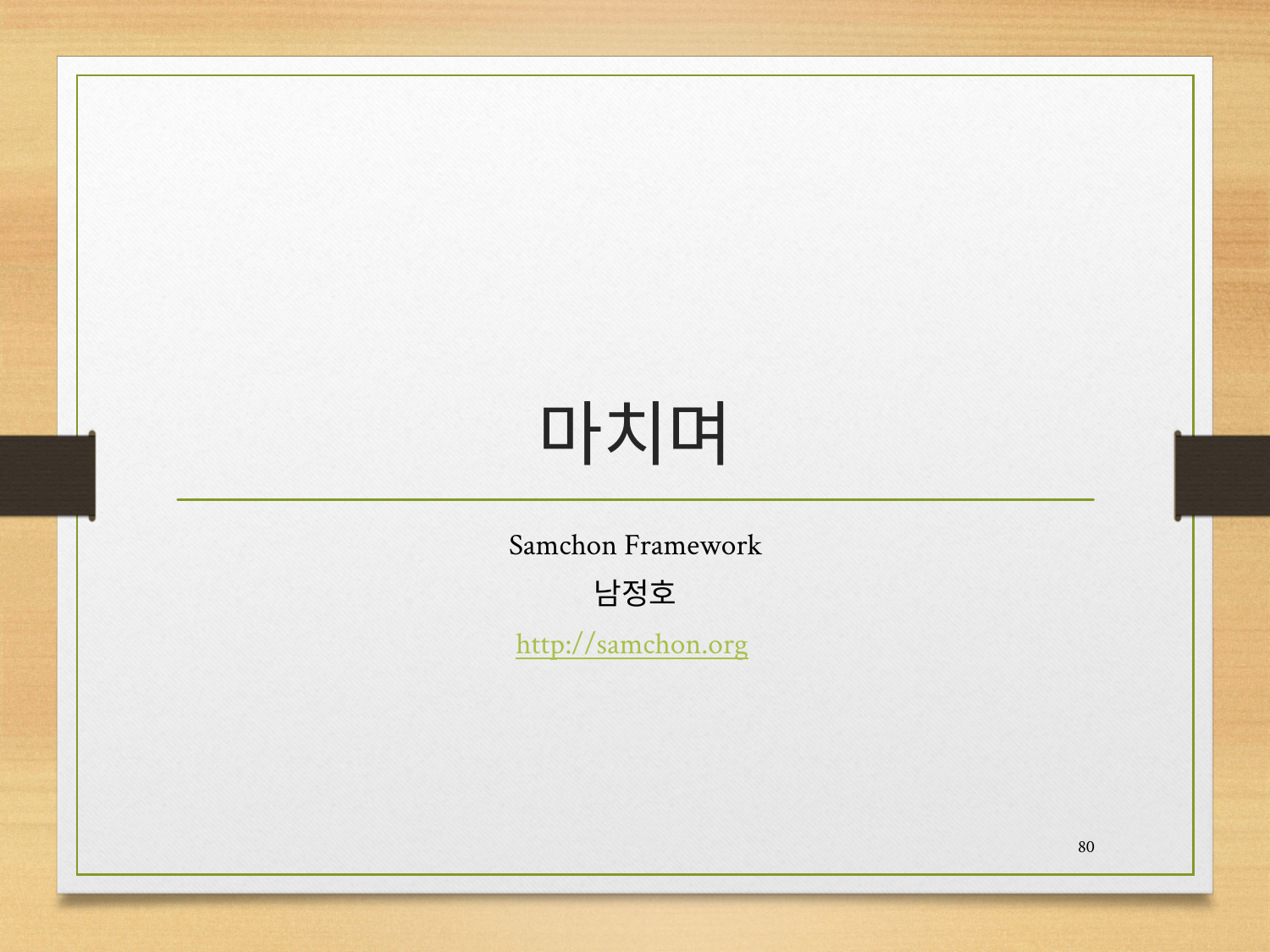

# 마치며
Samchon Framework
남정호
http://samchon.org
80